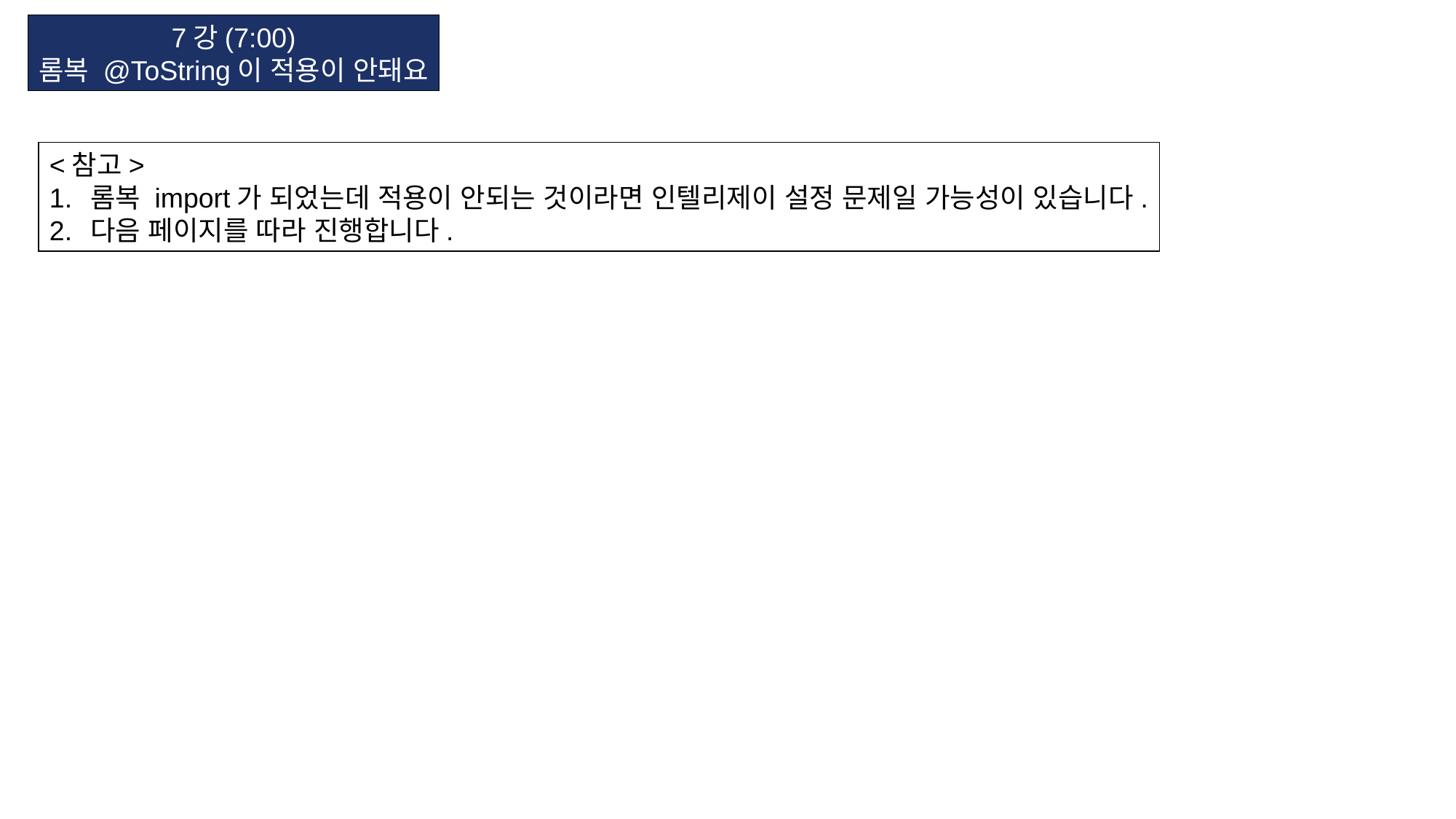

7강(7:00)
롬복 @ToString이 적용이 안돼요
<참고>
롬복 import가 되었는데 적용이 안되는 것이라면 인텔리제이 설정 문제일 가능성이 있습니다.
다음 페이지를 따라 진행합니다.